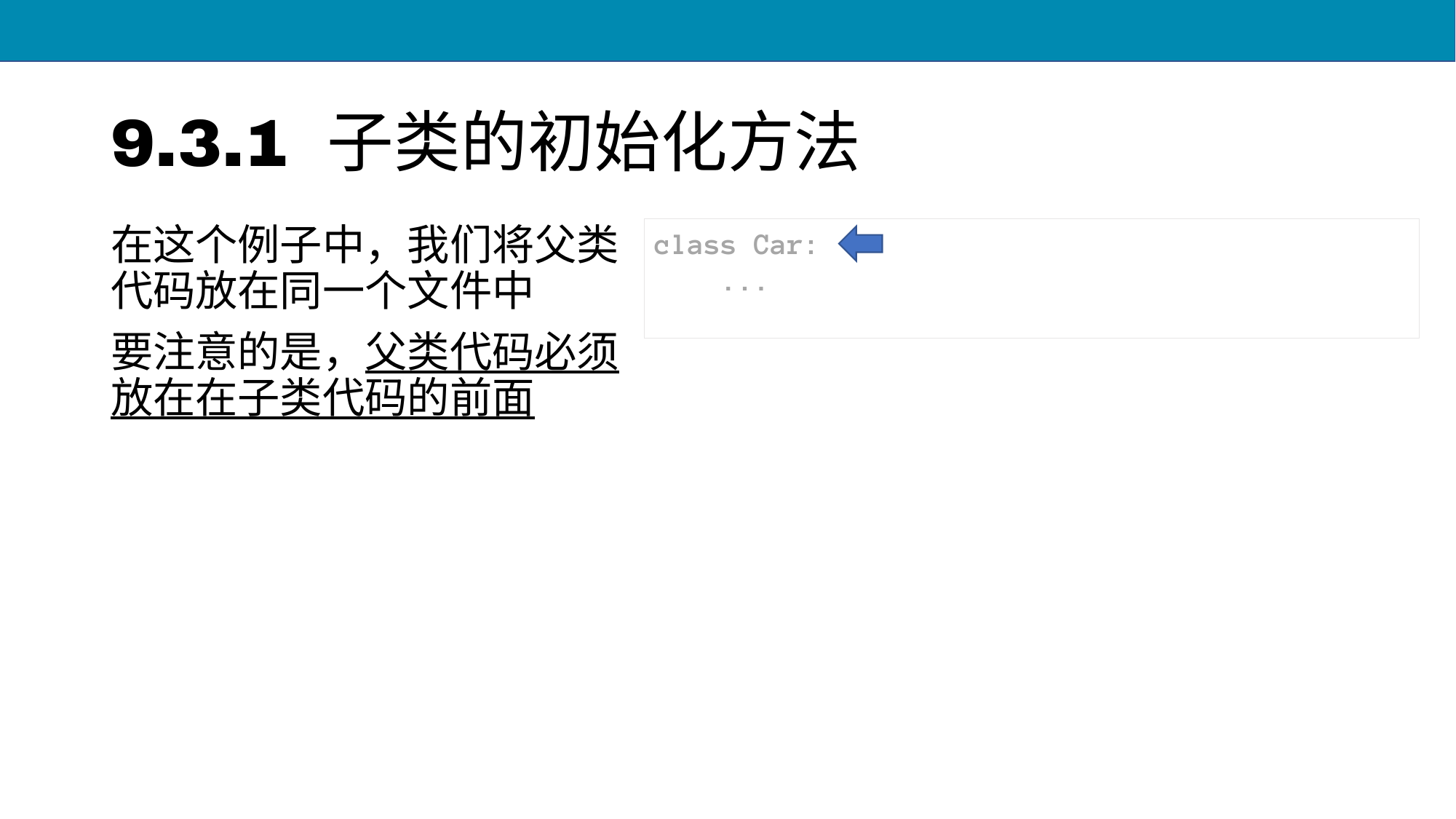

# 9.3.1 子类的初始化方法
在这个例子中，我们将父类代码放在同一个文件中
要注意的是，父类代码必须放在在子类代码的前面
class Car:
    ...